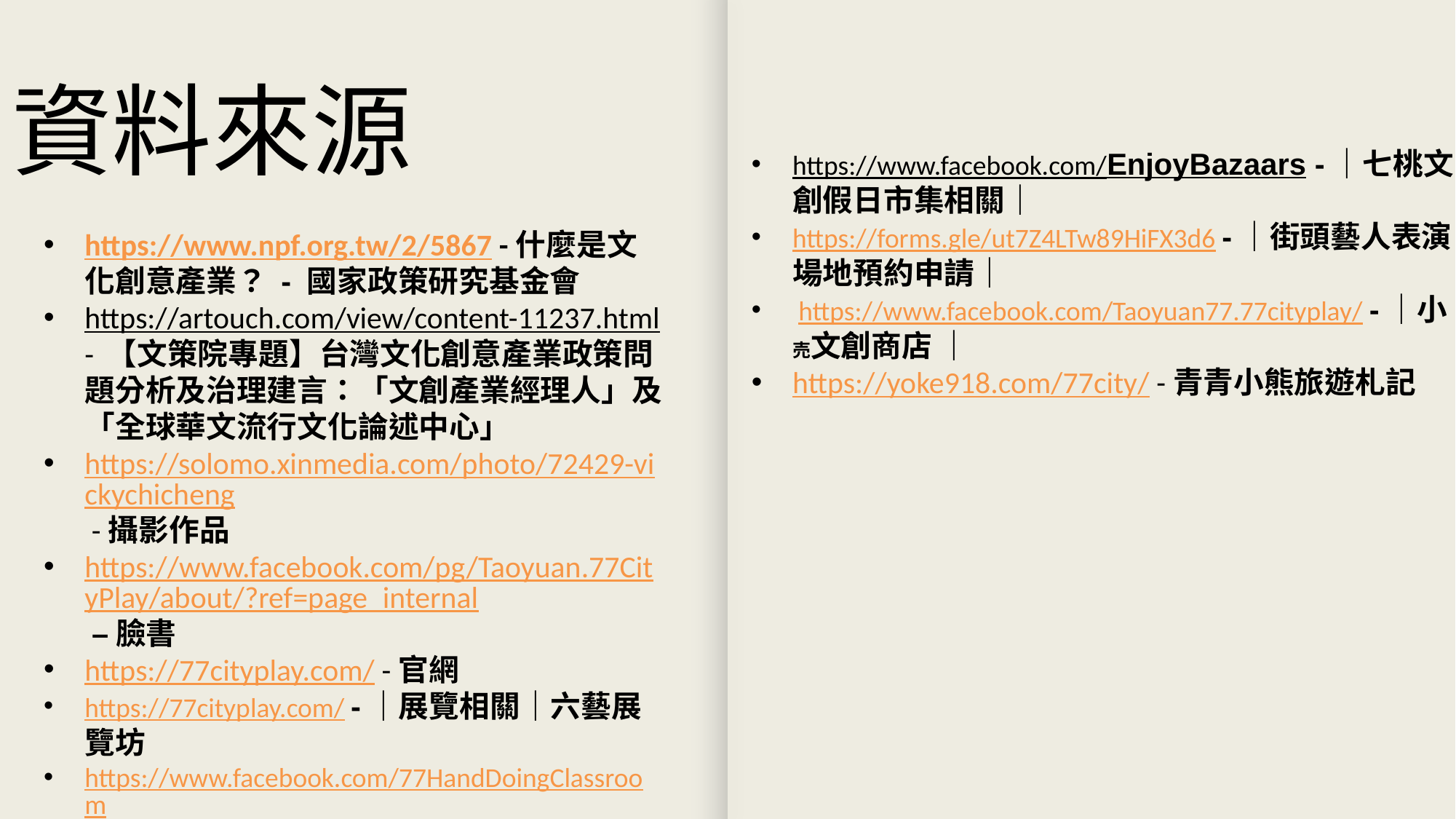

資料來源
https://www.facebook.com/EnjoyBazaars -｜七桃文創假日市集相關｜
https://forms.gle/ut7Z4LTw89HiFX3d6 -｜街頭藝人表演場地預約申請｜
 https://www.facebook.com/Taoyuan77.77cityplay/ -｜小売文創商店 ｜
https://yoke918.com/77city/ -青青小熊旅遊札記

https://www.npf.org.tw/2/5867 -什麼是文化創意產業？ - 國家政策研究基金會
https://artouch.com/view/content-11237.html - 【文策院專題】台灣文化創意產業政策問題分析及治理建言：「文創產業經理人」及「全球華文流行文化論述中心」
https://solomo.xinmedia.com/photo/72429-vickychicheng -攝影作品
https://www.facebook.com/pg/Taoyuan.77CityPlay/about/?ref=page_internal –臉書
https://77cityplay.com/ -官網
https://77cityplay.com/ -｜展覽相關｜六藝展覽坊
https://www.facebook.com/77HandDoingClassroom -｜手作課程相關｜